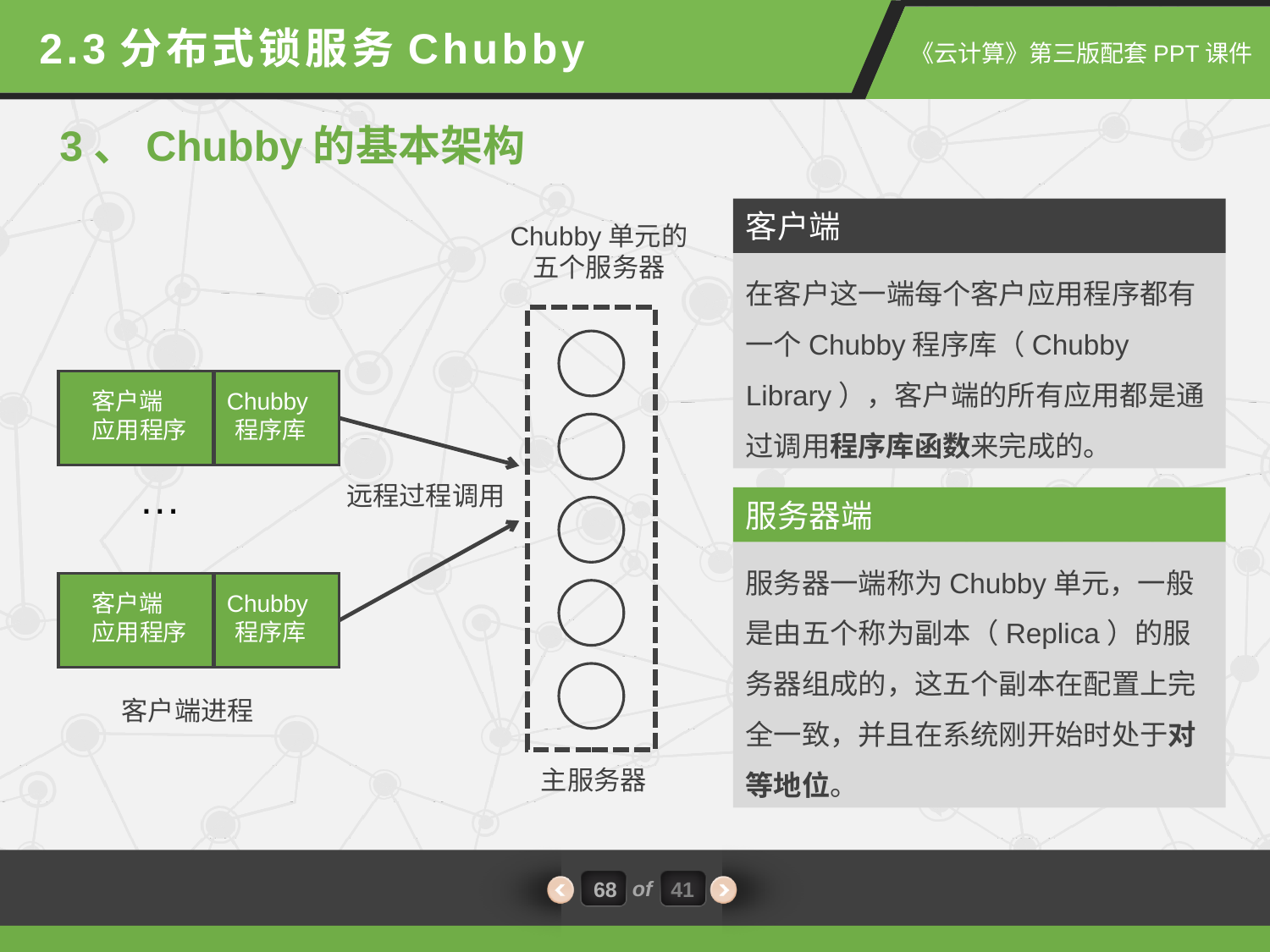

2.3分布式锁服务Chubby
3、Chubby的基本架构
客户端
Chubby单元的
五个服务器

Chubby程序库
客户端
应用程序

…
远程过程调用

Chubby程序库
客户端
应用程序

客户端进程
主服务器
在客户这一端每个客户应用程序都有一个Chubby程序库（Chubby Library），客户端的所有应用都是通过调用程序库函数来完成的。
服务器端
服务器一端称为Chubby单元，一般是由五个称为副本（Replica）的服务器组成的，这五个副本在配置上完全一致，并且在系统刚开始时处于对等地位。
68